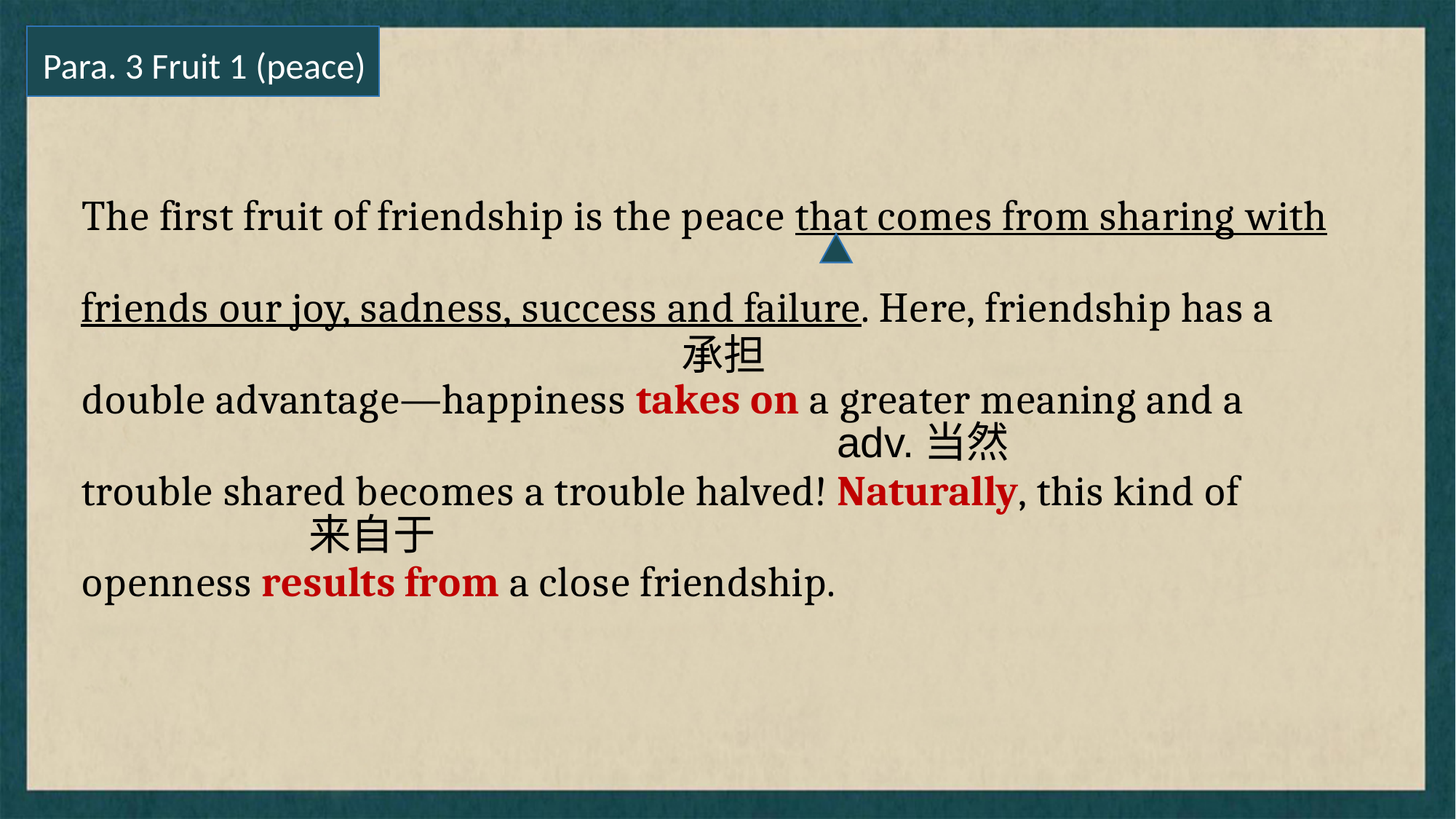

Para. 3 Fruit 1 (peace)
The first fruit of friendship is the peace that comes from sharing with friends our joy, sadness, success and failure. Here, friendship has a double advantage—happiness takes on a greater meaning and a trouble shared becomes a trouble halved! Naturally, this kind of openness results from a close friendship.

承担
adv.当然
来自于